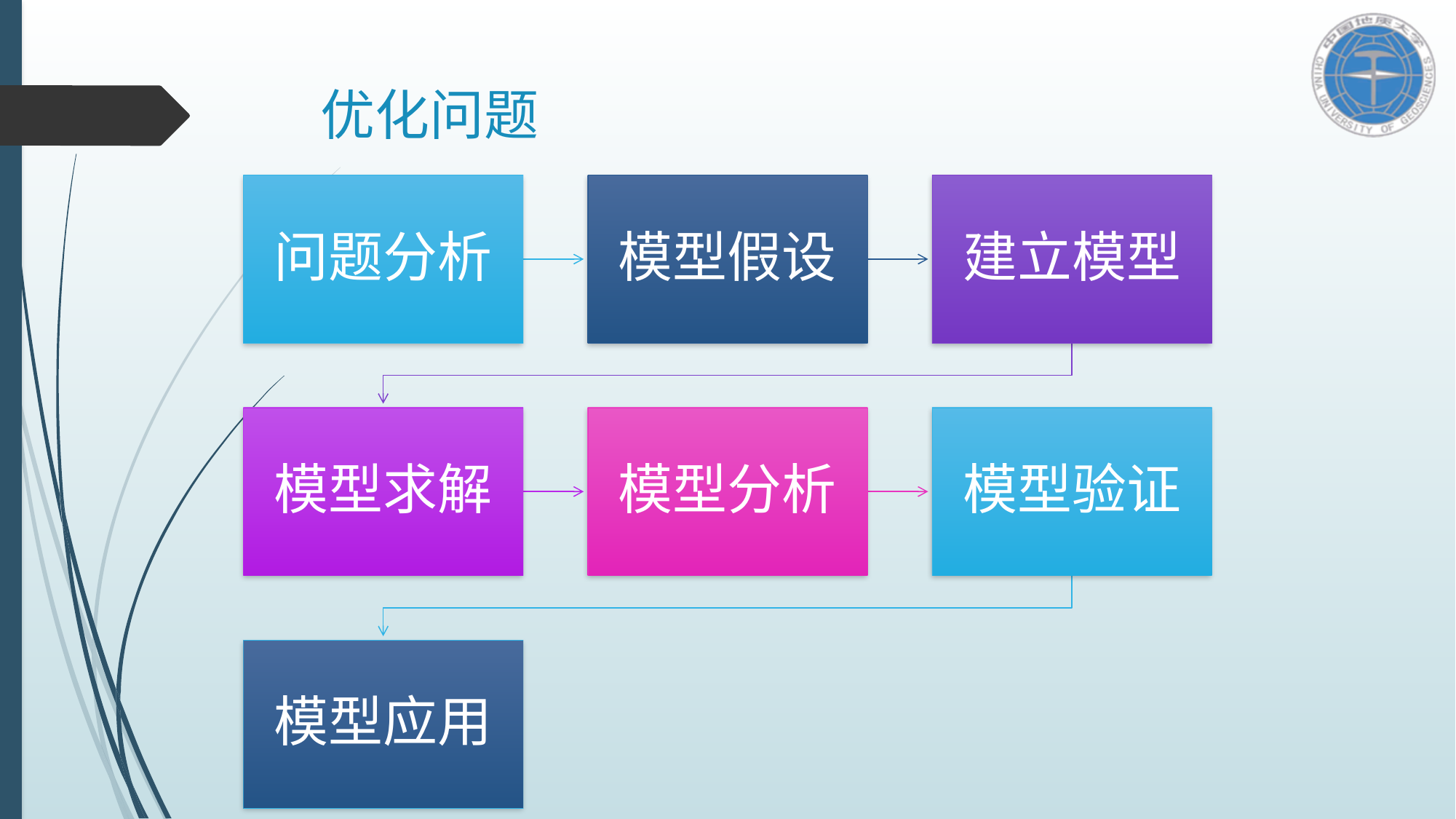

# 优化问题

问题分析

模型假设

建立模型

模型求解

模型分析

模型验证
模型应用